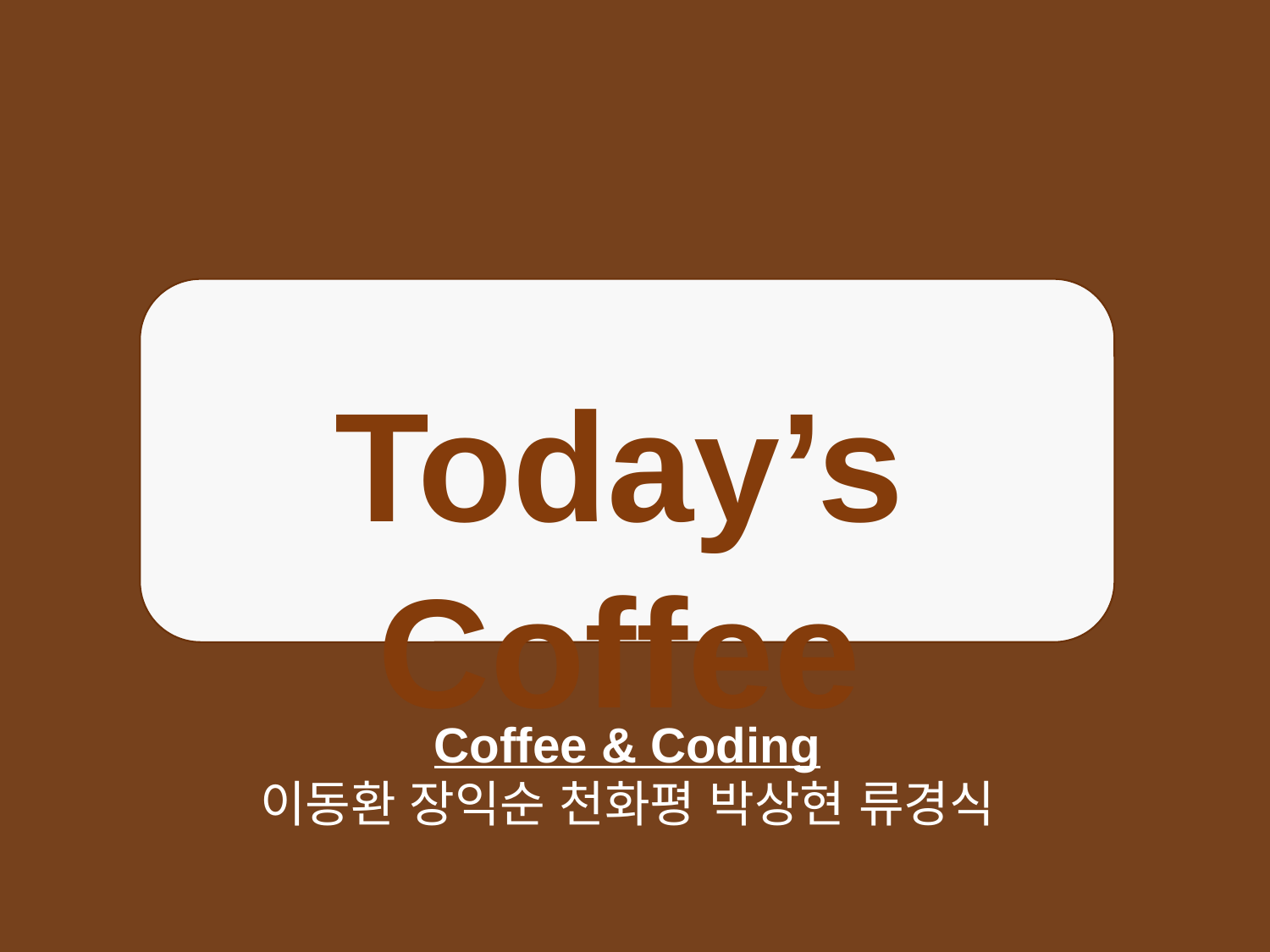

Today’s Coffee
Coffee & Coding
이동환 장익순 천화평 박상현 류경식